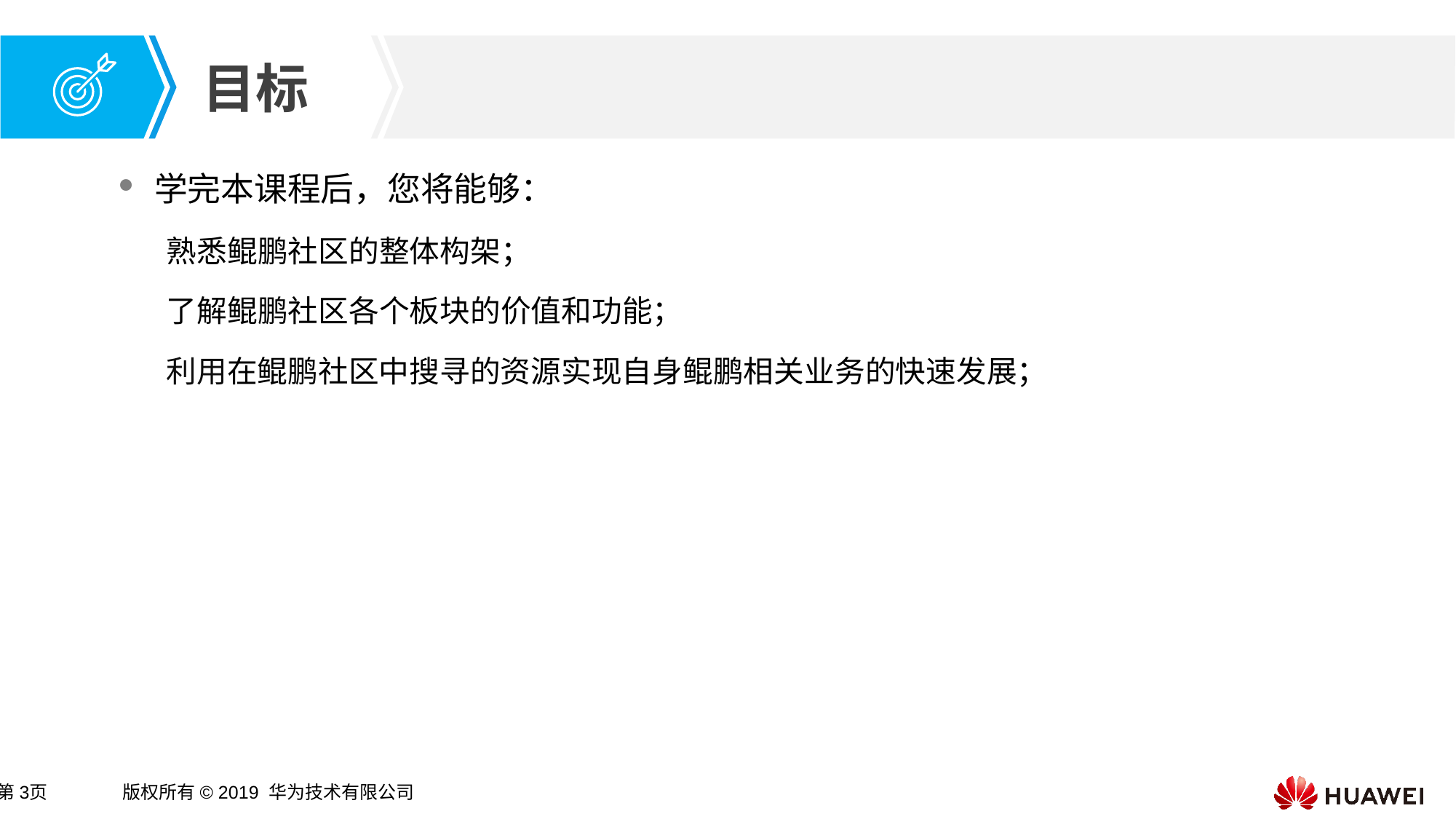

学完本课程后，您将能够：
熟悉鲲鹏社区的整体构架；
了解鲲鹏社区各个板块的价值和功能；
利用在鲲鹏社区中搜寻的资源实现自身鲲鹏相关业务的快速发展；